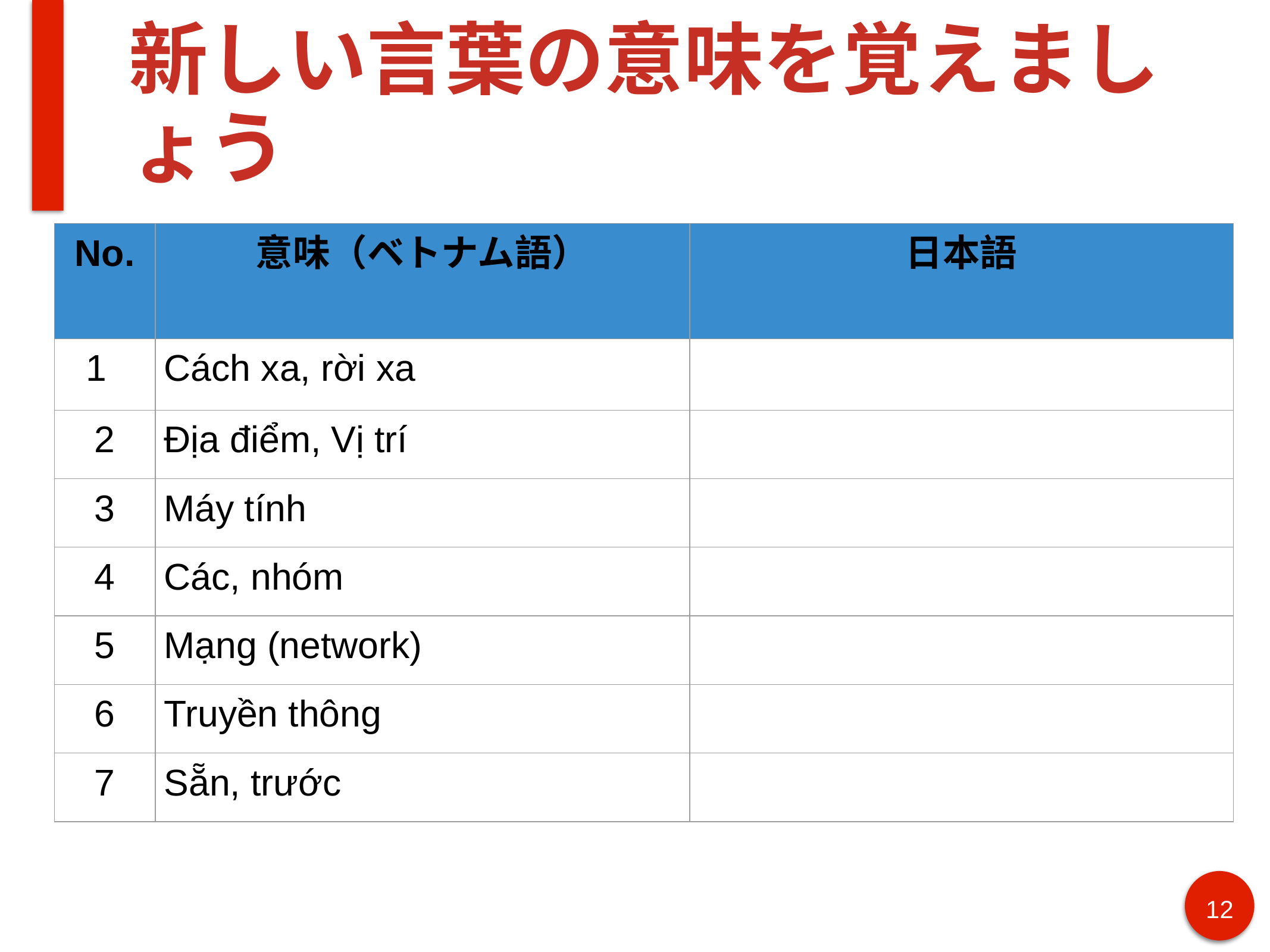

# 新しい言葉の意味を覚えましょう
| No. | 意味（ベトナム語） | 日本語 |
| --- | --- | --- |
| 1 | Cách xa, rời xa |  |
| 2 | Địa điểm, Vị trí |  |
| 3 | Máy tính |  |
| 4 | Các, nhóm |  |
| 5 | Mạng (network) |  |
| 6 | Truyền thông |  |
| 7 | Sẵn, trước |  |
12